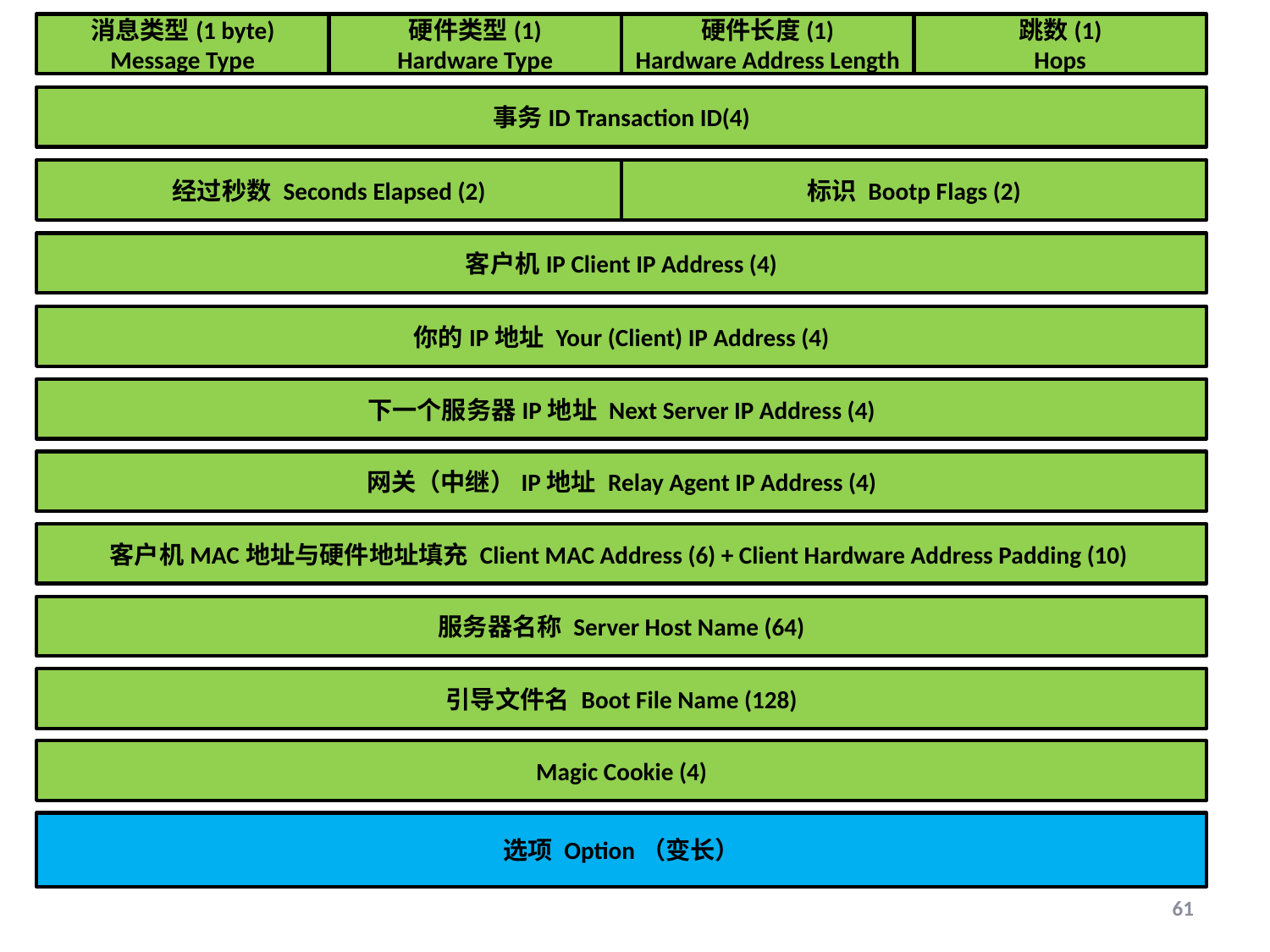

硬件长度(1)
Hardware Address Length
跳数(1)
Hops
消息类型(1 byte)
Message Type
硬件类型(1)
Hardware Type
事务ID Transaction ID(4)
经过秒数 Seconds Elapsed (2)
标识 Bootp Flags (2)
客户机IP Client IP Address (4)
你的IP地址 Your (Client) IP Address (4)
下一个服务器IP地址 Next Server IP Address (4)
网关（中继）IP地址 Relay Agent IP Address (4)
客户机MAC地址与硬件地址填充 Client MAC Address (6) + Client Hardware Address Padding (10)
服务器名称 Server Host Name (64)
引导文件名 Boot File Name (128)
Magic Cookie (4)
选项 Option（变长）
61